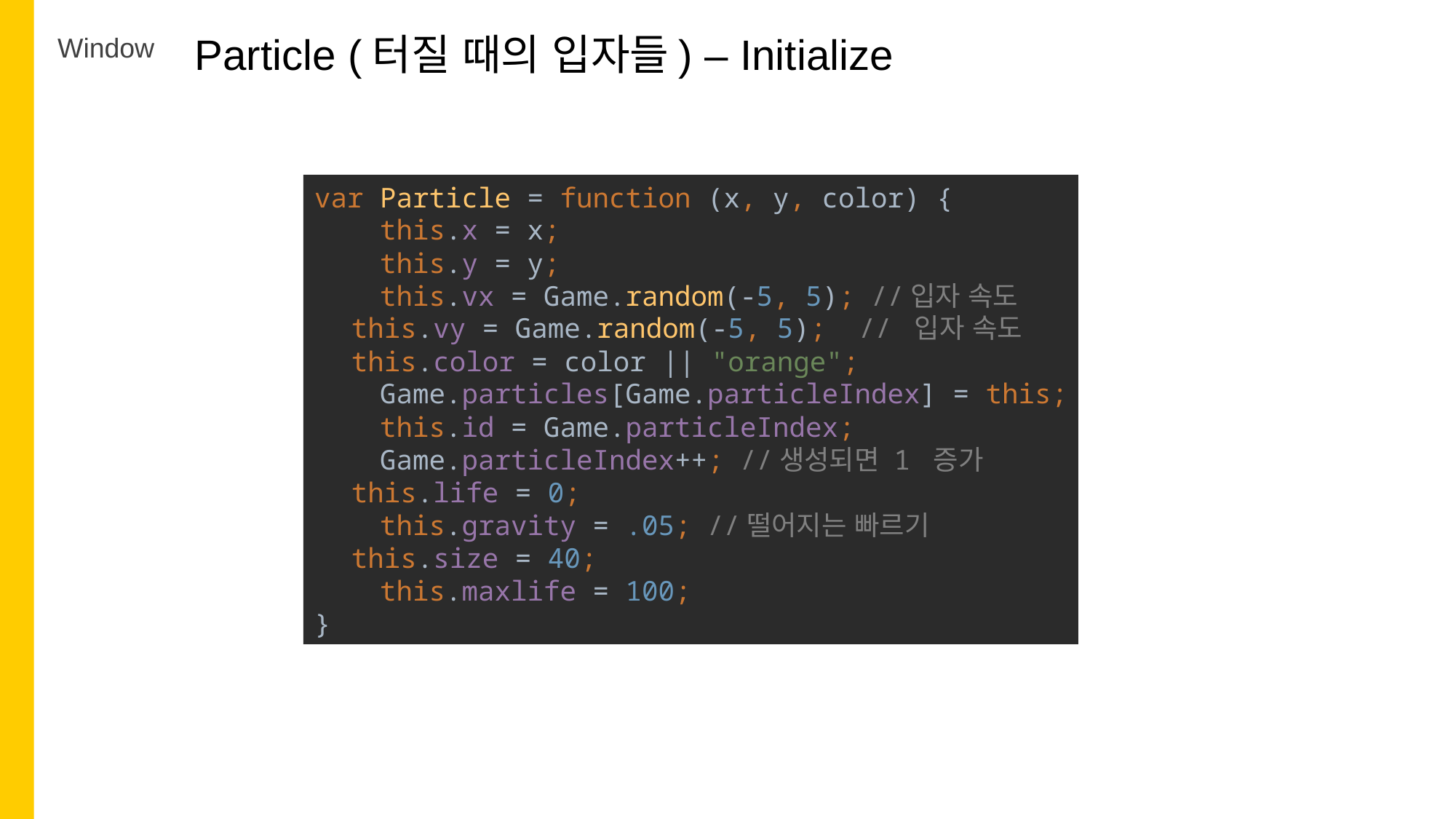

Particle (터질 때의 입자들) – Initialize
Window
var Particle = function (x, y, color) {
    this.x = x;
    this.y = y;
    this.vx = Game.random(-5, 5); //입자 속도
    this.vy = Game.random(-5, 5);  // 입자 속도
    this.color = color || "orange";
    Game.particles[Game.particleIndex] = this;
    this.id = Game.particleIndex;
    Game.particleIndex++; //생성되면 1 증가
    this.life = 0;
    this.gravity = .05; //떨어지는 빠르기
    this.size = 40;
    this.maxlife = 100;
}